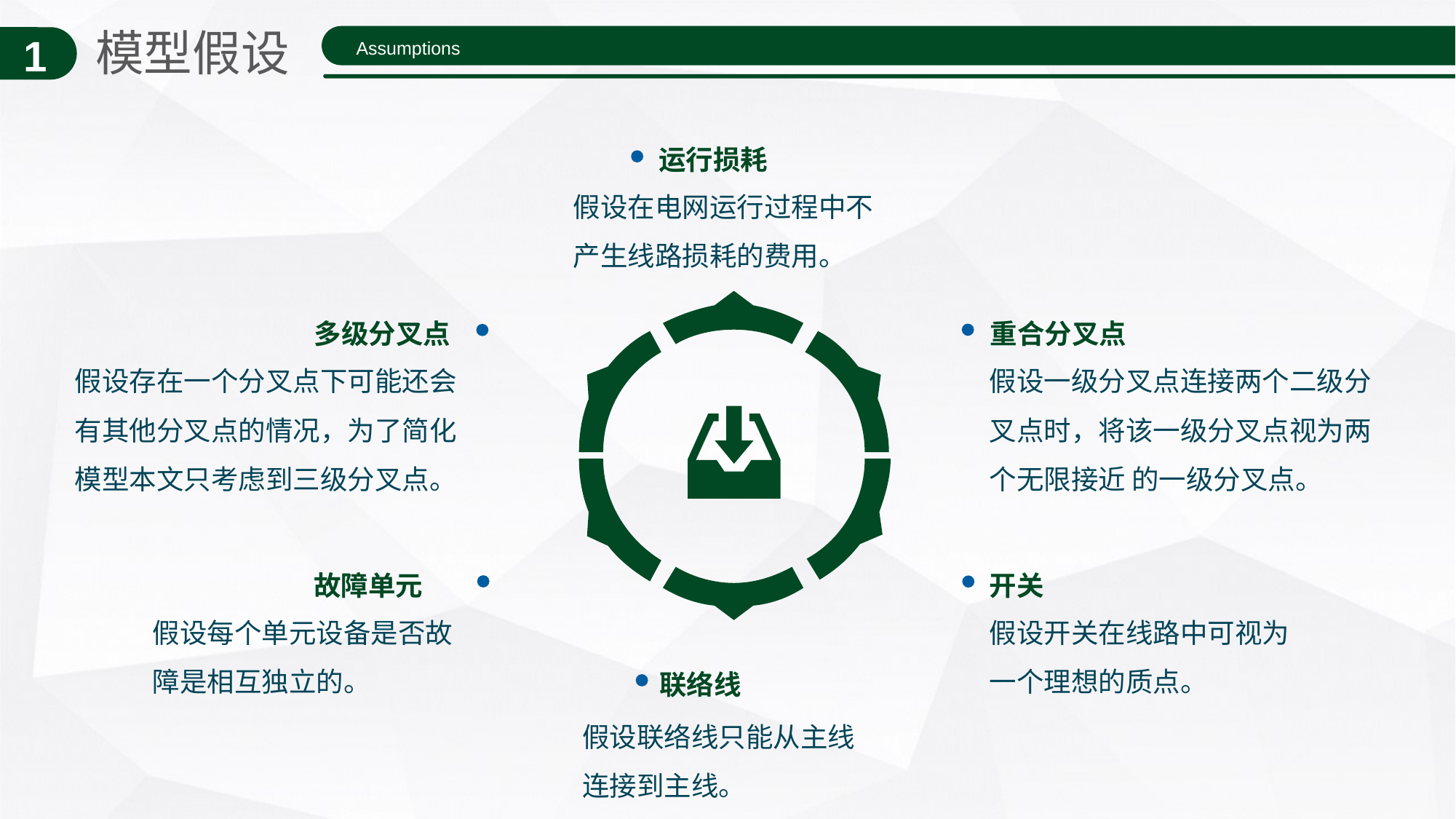

模型假设
1

Assumptions

运行损耗
假设在电网运行过程中不产生线路损耗的费用。

重合分叉点
假设一级分叉点连接两个二级分叉点时，将该一级分叉点视为两个无限接近 的一级分叉点。

多级分叉点
假设存在一个分叉点下可能还会有其他分叉点的情况，为了简化模型本文只考虑到三级分叉点。

故障单元
假设每个单元设备是否故障是相互独立的。

开关
假设开关在线路中可视为一个理想的质点。

联络线
假设联络线只能从主线连接到主线。